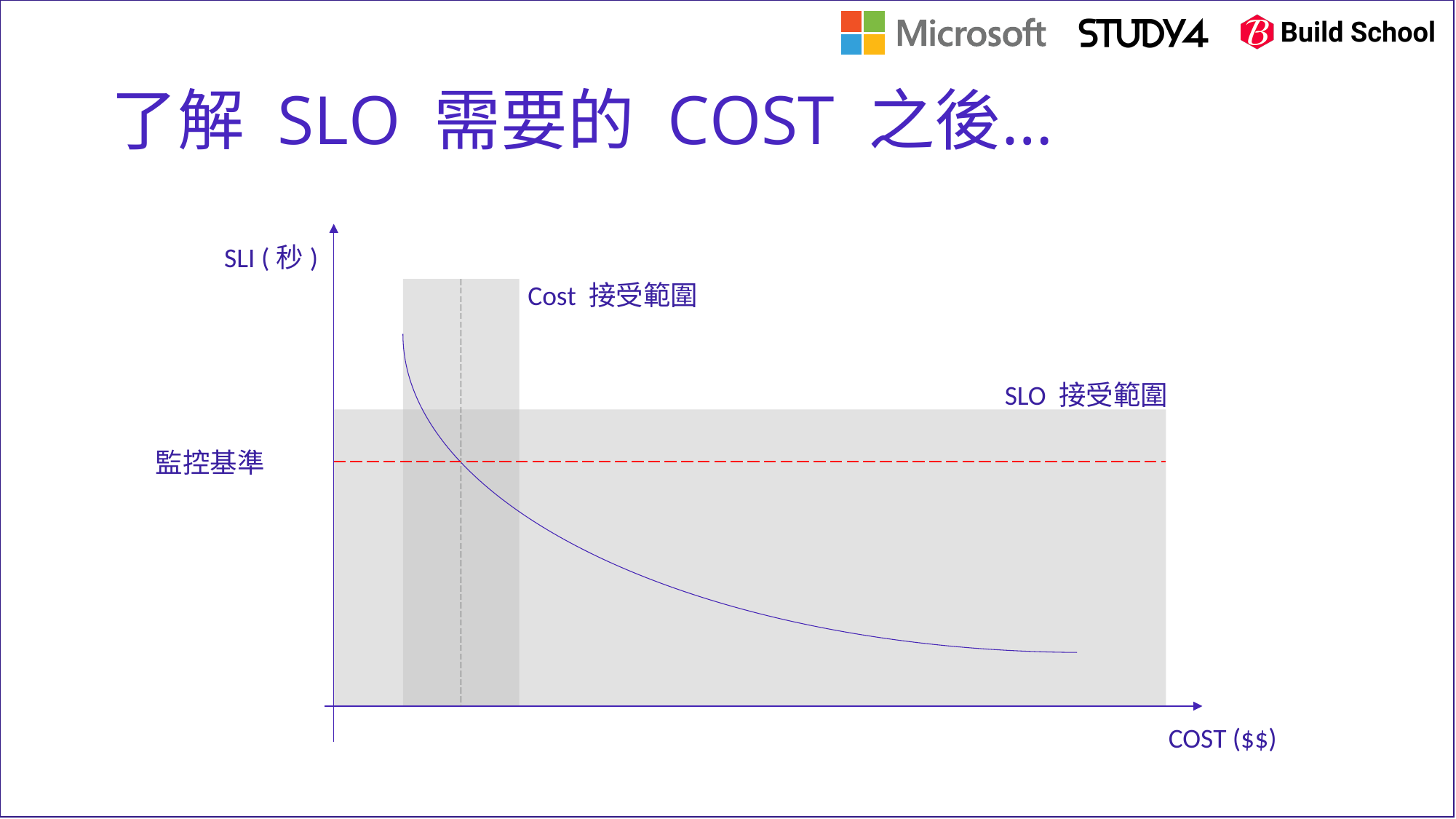

# 了解 SLO 需要的 COST 之後…
SLI (秒)
Cost 接受範圍
SLO 接受範圍

監控基準
COST ($$)